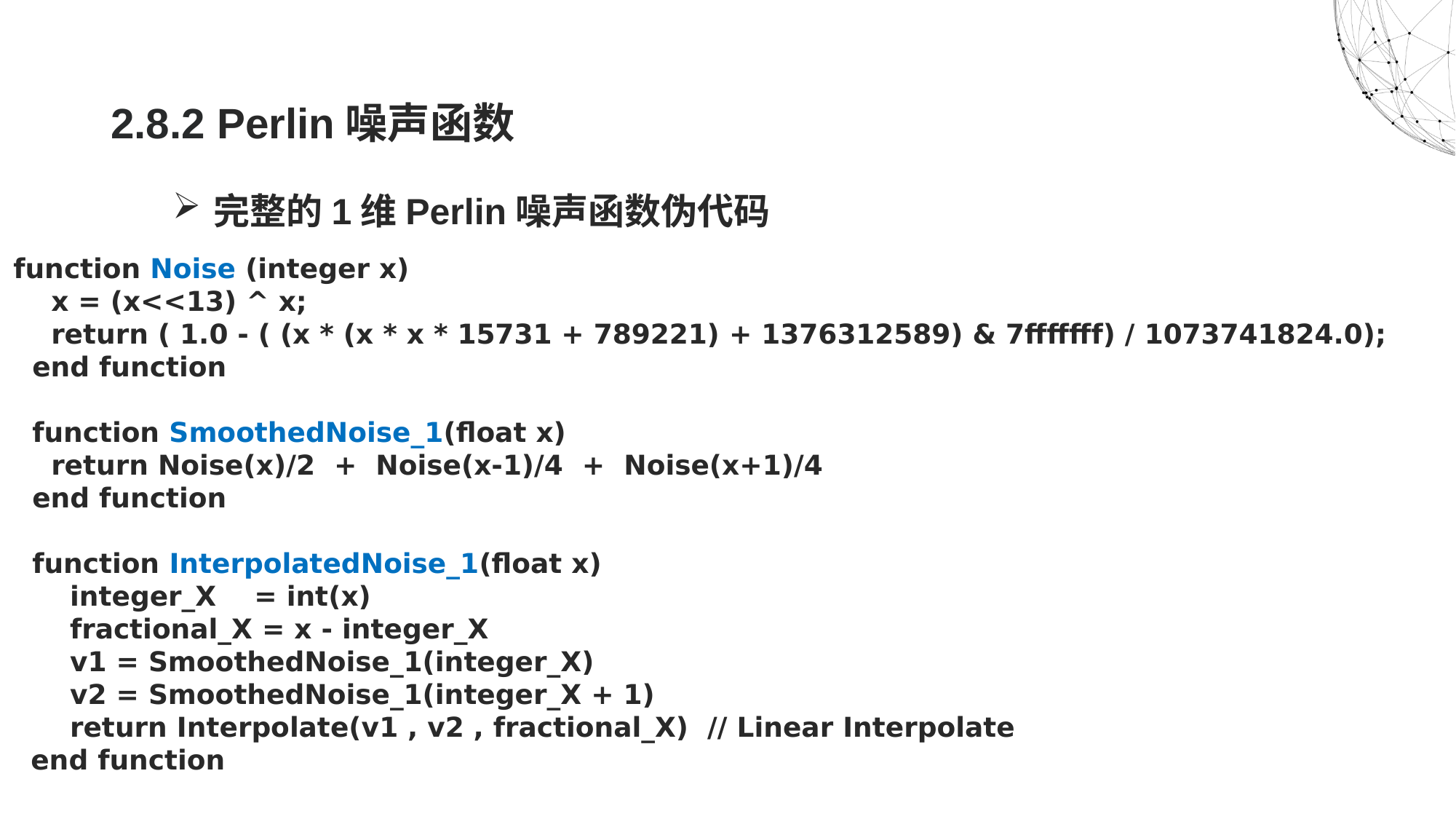

2.8.2 Perlin噪声函数
完整的1维Perlin噪声函数伪代码
function Noise (integer x)
    x = (x<<13) ^ x;
    return ( 1.0 - ( (x * (x * x * 15731 + 789221) + 1376312589) & 7fffffff) / 1073741824.0);    
  end function
  function SmoothedNoise_1(float x)
    return Noise(x)/2  +  Noise(x-1)/4  +  Noise(x+1)/4
  end function
  function InterpolatedNoise_1(float x)
      integer_X    = int(x)
      fractional_X = x - integer_X
      v1 = SmoothedNoise_1(integer_X)
      v2 = SmoothedNoise_1(integer_X + 1)
      return Interpolate(v1 , v2 , fractional_X)  // Linear Interpolate
  end function